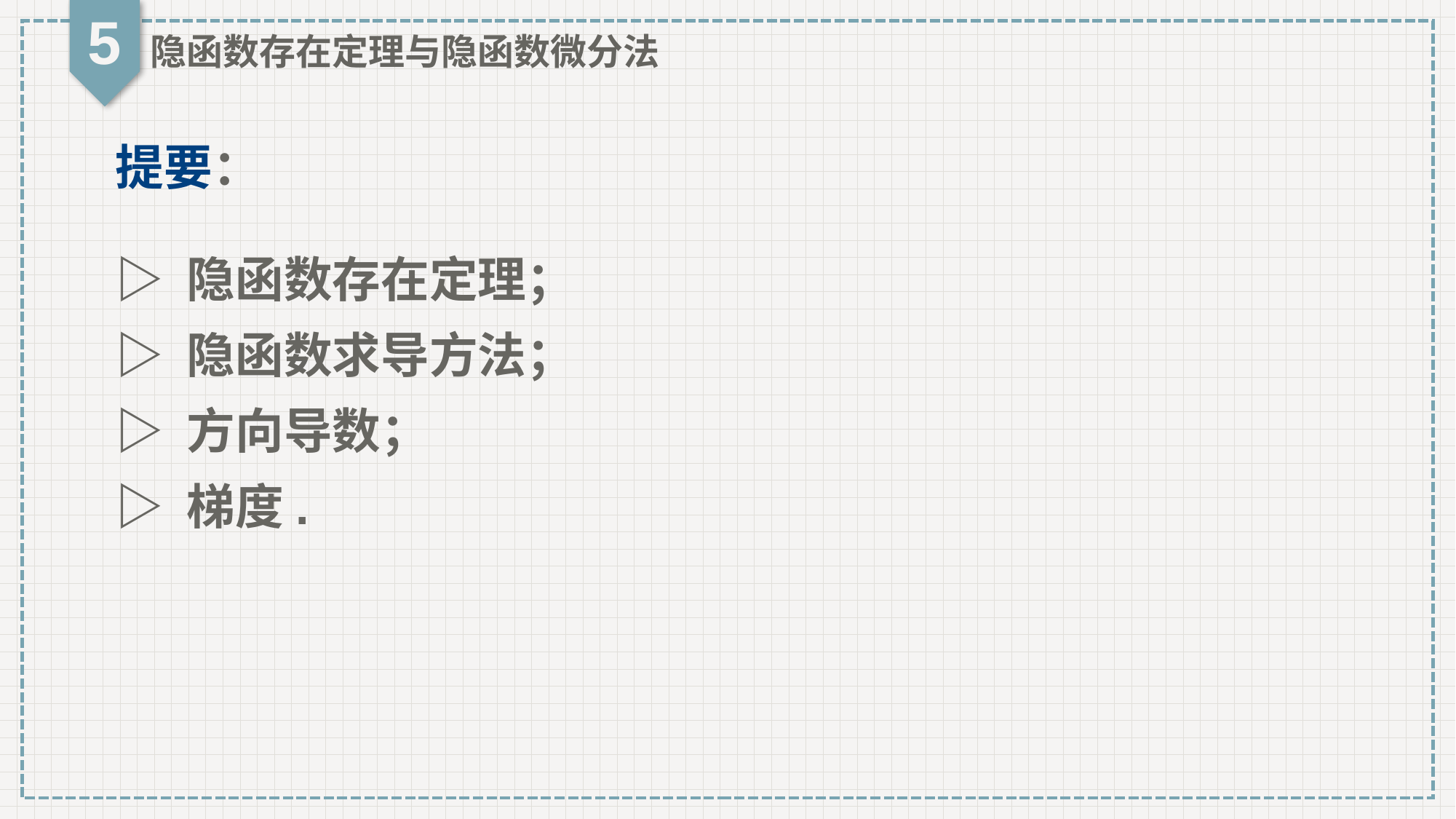

5
隐函数存在定理与隐函数微分法
提要：
▷ 隐函数存在定理；
▷ 隐函数求导方法；
▷ 方向导数；
▷ 梯度.